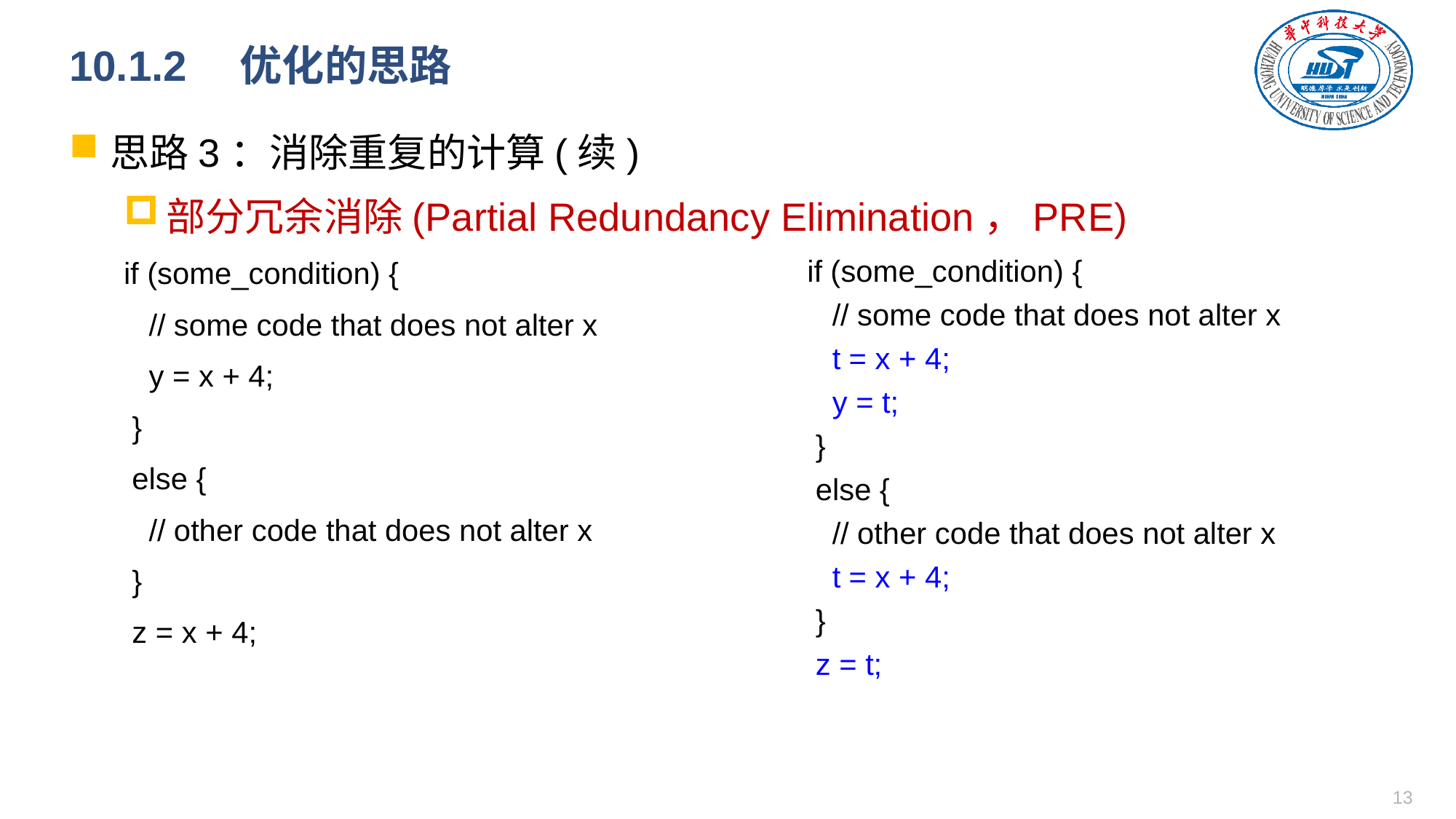

# 10.1.2　优化的思路
思路3：消除重复的计算(续)
部分冗余消除(Partial Redundancy Elimination，PRE)
if (some_condition) {
   // some code that does not alter x
   y = x + 4;
 }
 else {
   // other code that does not alter x
 }
 z = x + 4;
if (some_condition) {
   // some code that does not alter x
   t = x + 4;
   y = t;
 }
 else {
   // other code that does not alter x
   t = x + 4;
 }
 z = t;
13